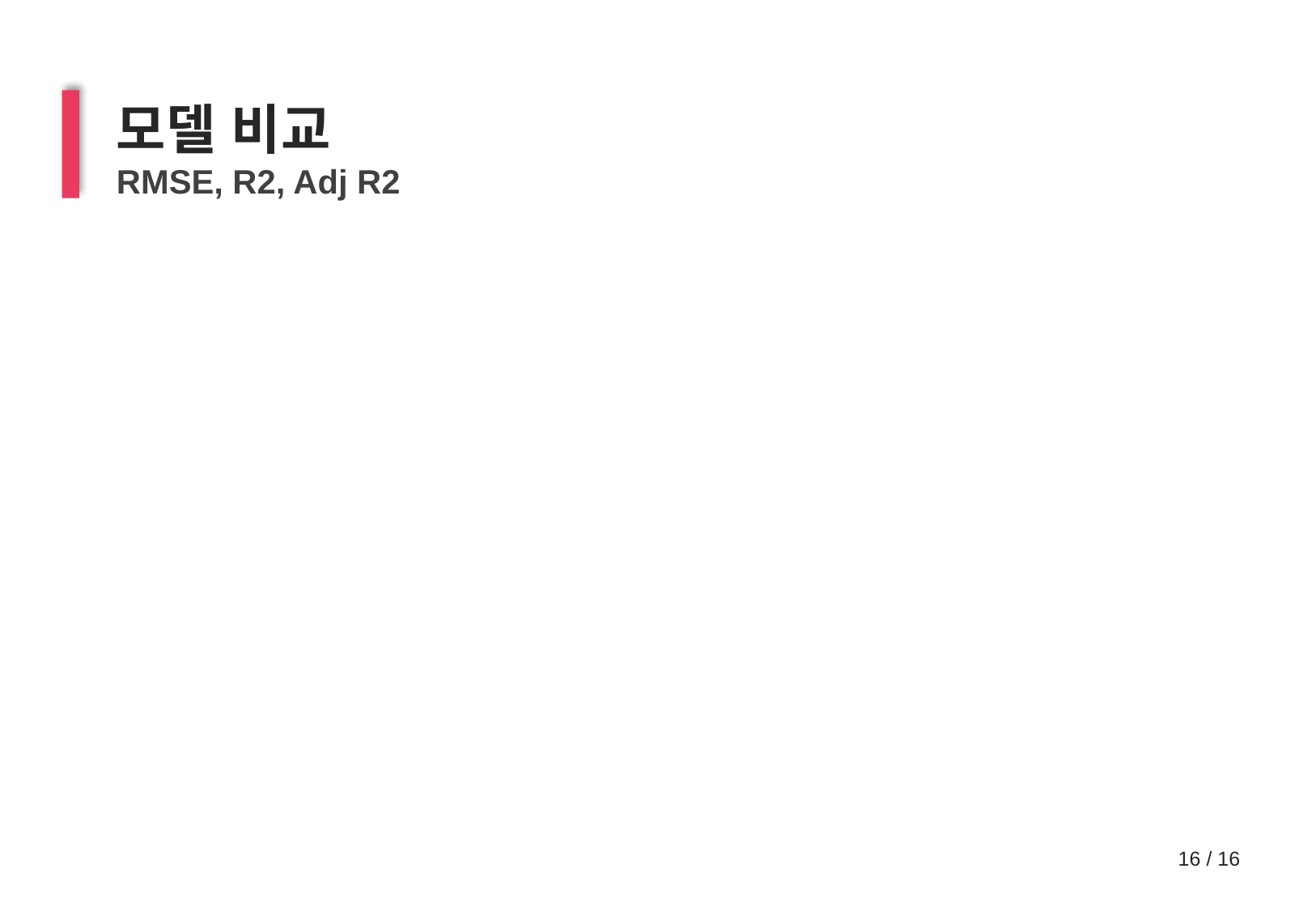

모델 비교
RMSE, R2, Adj R2

16 / 16